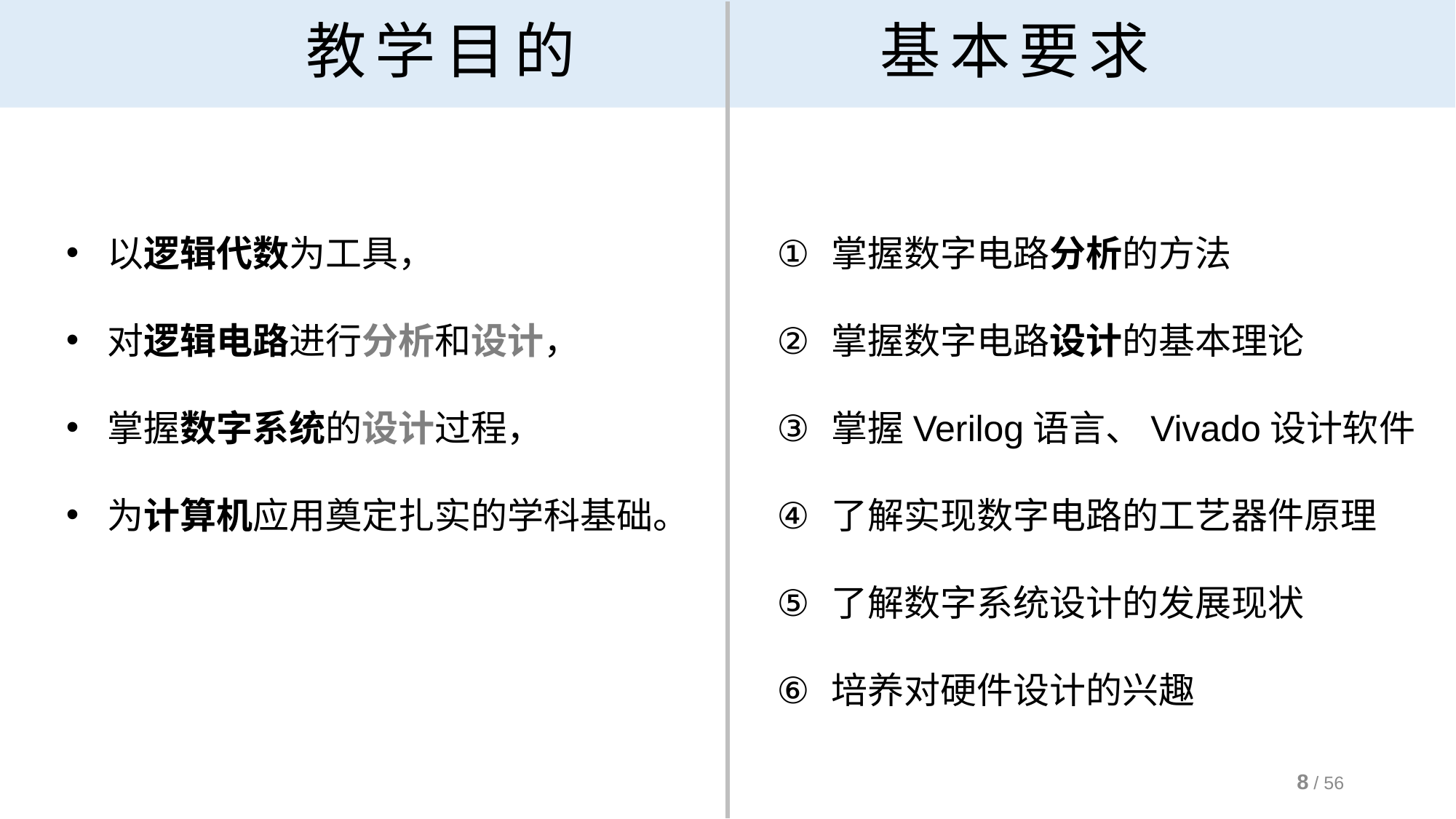

# 教学目的             基本要求
以逻辑代数为工具，
对逻辑电路进行分析和设计，
掌握数字系统的设计过程，
为计算机应用奠定扎实的学科基础。
掌握数字电路分析的方法
掌握数字电路设计的基本理论
掌握Verilog语言、Vivado设计软件
了解实现数字电路的工艺器件原理
了解数字系统设计的发展现状
培养对硬件设计的兴趣
8 / 56